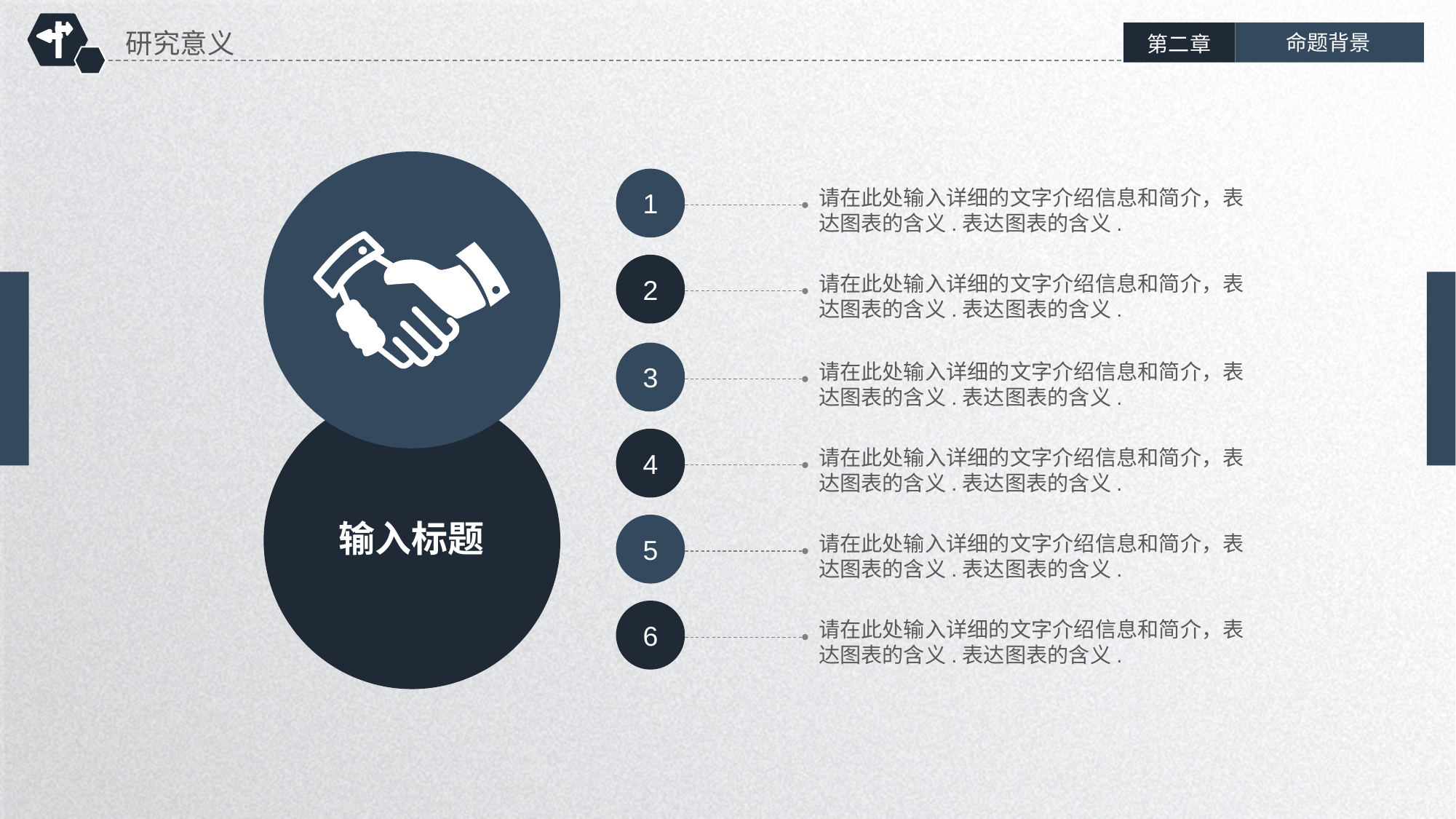

研究意义
命题背景
第二章

1
请在此处输入详细的文字介绍信息和简介，表达图表的含义.表达图表的含义.

2
请在此处输入详细的文字介绍信息和简介，表达图表的含义.表达图表的含义.

3
请在此处输入详细的文字介绍信息和简介，表达图表的含义.表达图表的含义.

4
请在此处输入详细的文字介绍信息和简介，表达图表的含义.表达图表的含义.

5
输入标题
请在此处输入详细的文字介绍信息和简介，表达图表的含义.表达图表的含义.

6
请在此处输入详细的文字介绍信息和简介，表达图表的含义.表达图表的含义.

延时符